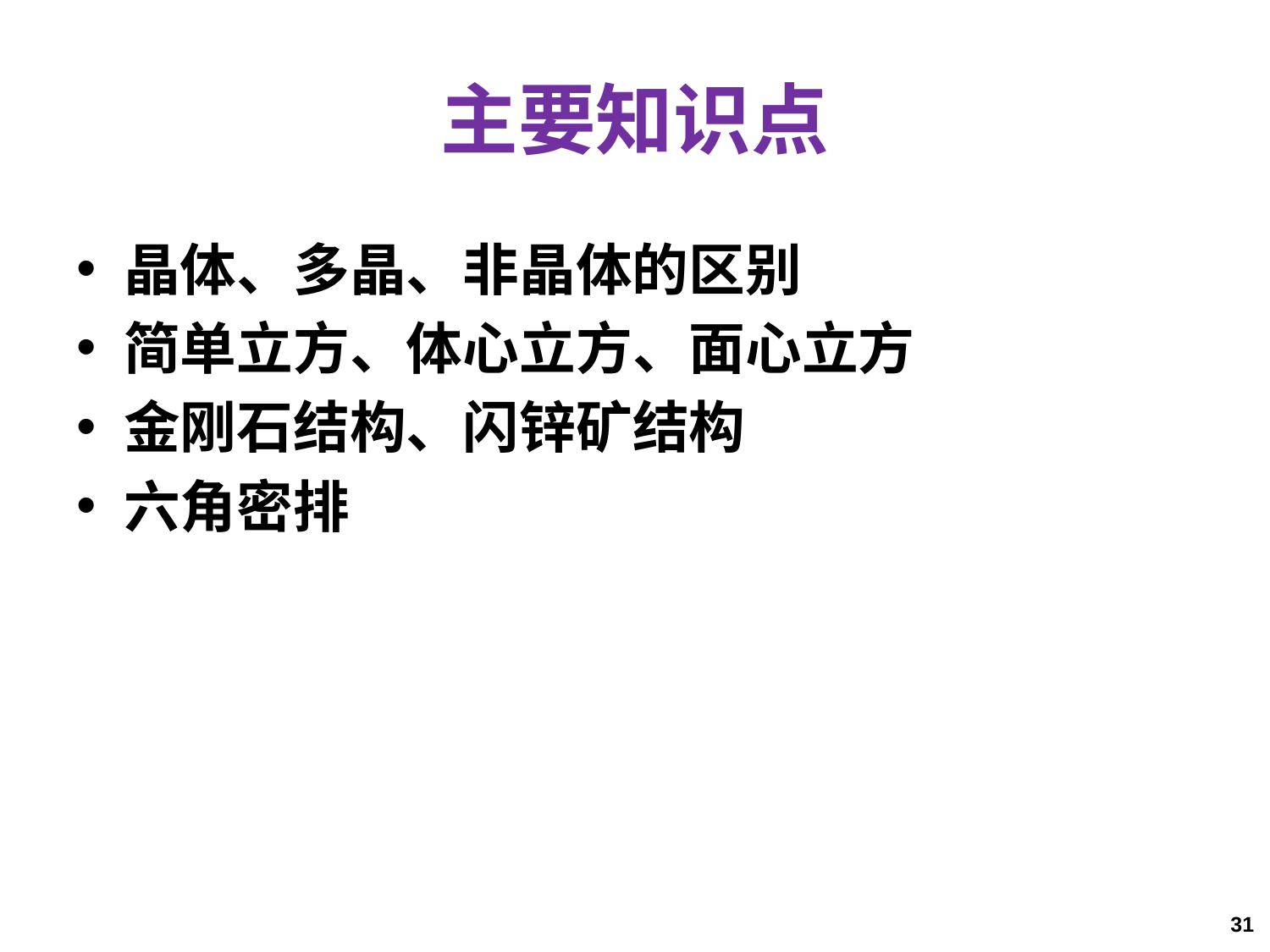

# 主要知识点
晶体、多晶、非晶体的区别
简单立方、体心立方、面心立方
金刚石结构、闪锌矿结构
六角密排
31